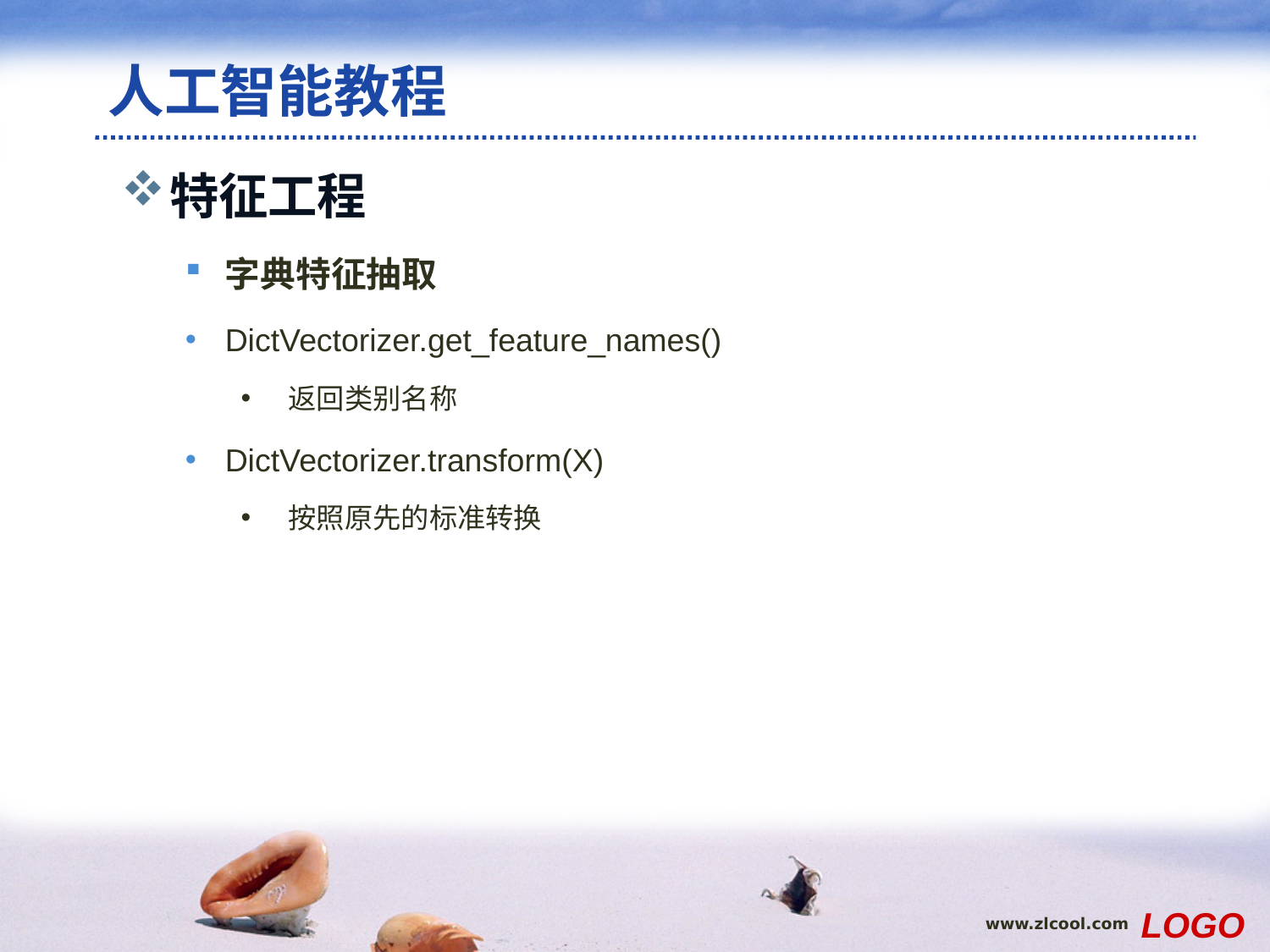

# 人工智能教程
特征工程
字典特征抽取
DictVectorizer.get_feature_names()
返回类别名称
DictVectorizer.transform(X)
按照原先的标准转换

LOGO
www.zlcool.com